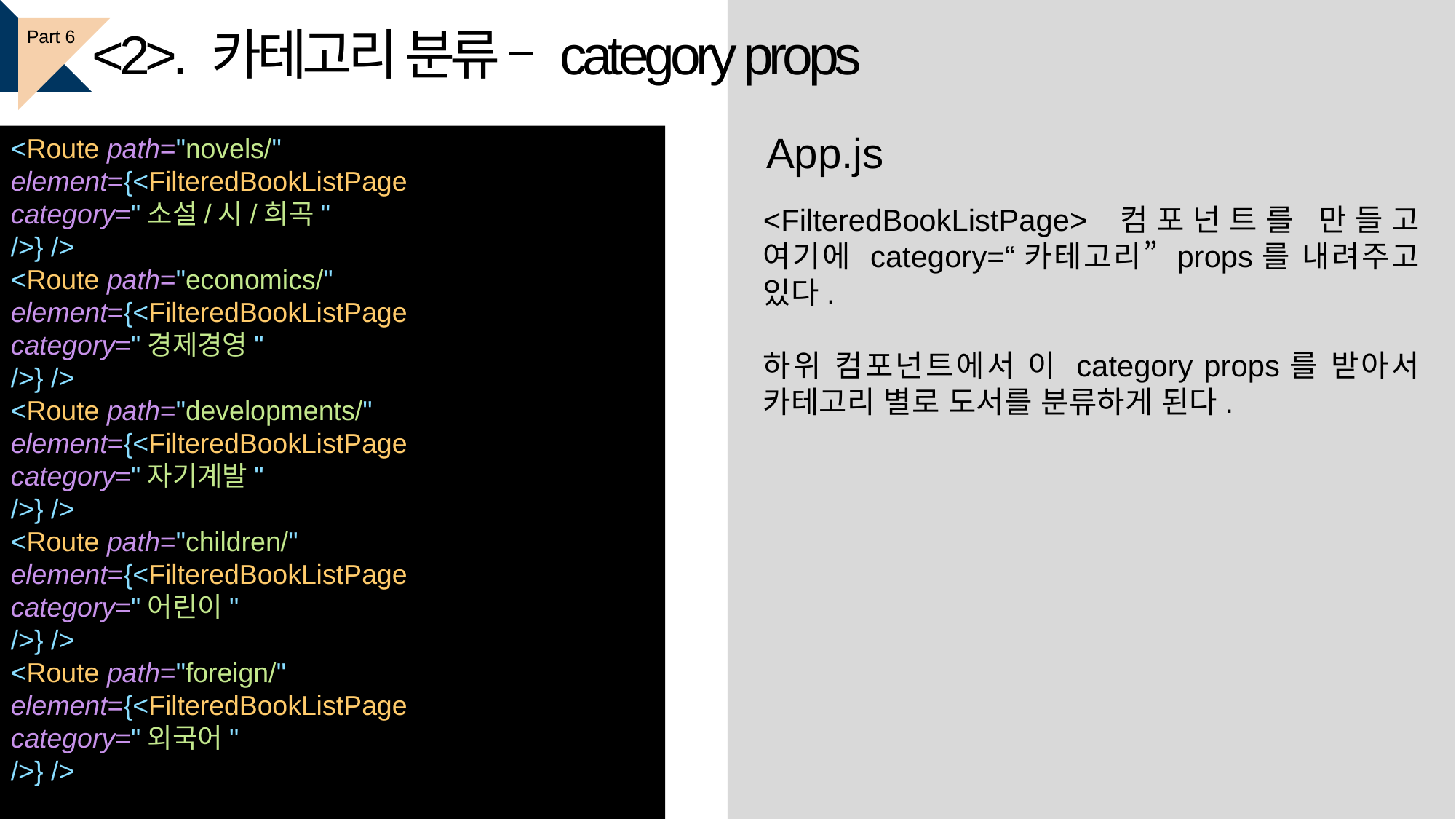

<2>. 카테고리 분류 – category props

Part 6
App.js
<Route path="novels/" element={<FilteredBookListPage
category="소설/시/희곡"
/>} />
<Route path="economics/" element={<FilteredBookListPage
category="경제경영"
/>} />
<Route path="developments/" element={<FilteredBookListPage
category="자기계발"
/>} />
<Route path="children/" element={<FilteredBookListPage
category="어린이"
/>} />
<Route path="foreign/" element={<FilteredBookListPage
category="외국어"
/>} />

<FilteredBookListPage> 컴포넌트를 만들고 여기에 category=“카테고리” props를 내려주고 있다.

하위 컴포넌트에서 이 category props를 받아서 카테고리 별로 도서를 분류하게 된다.